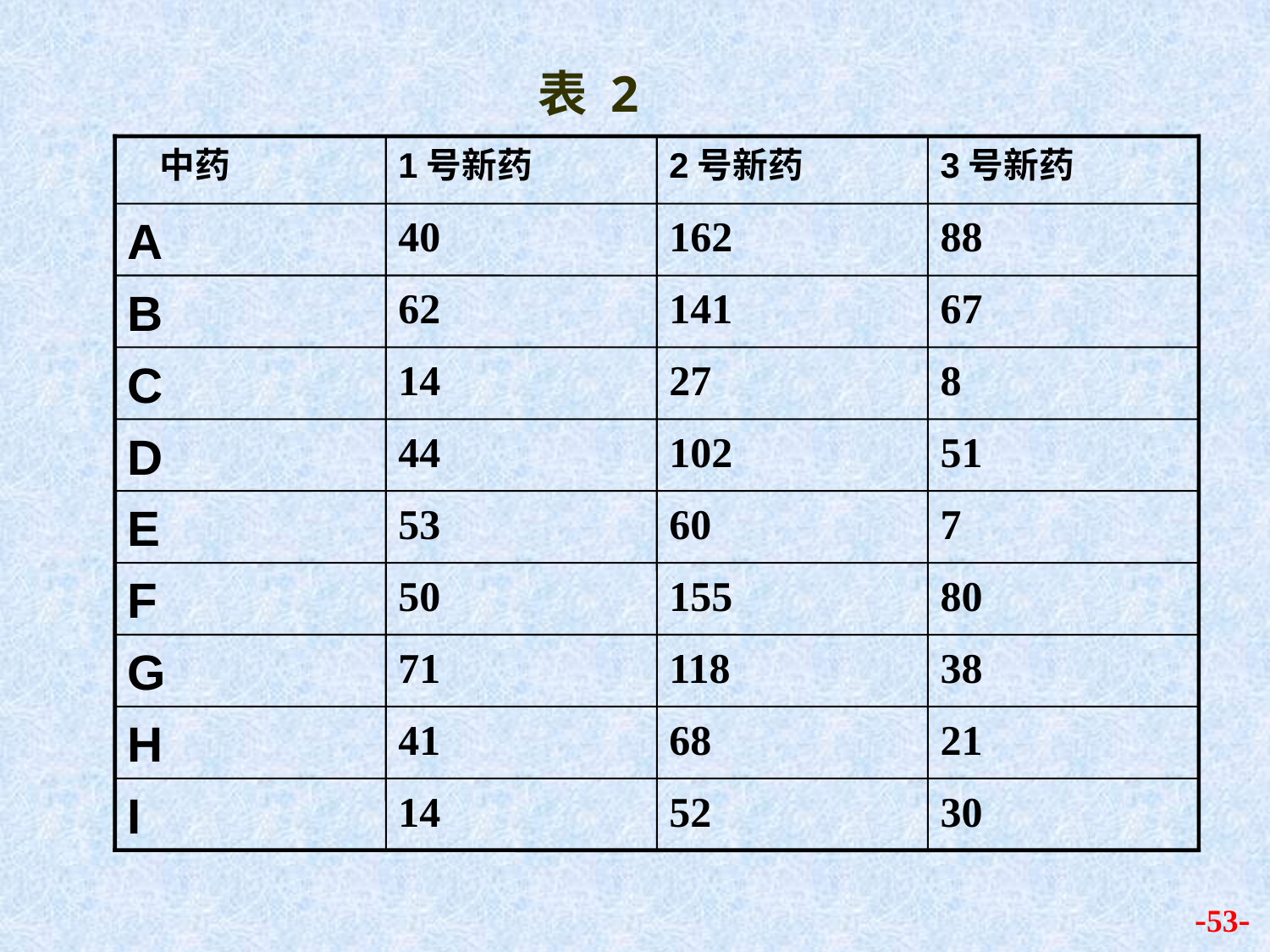

表 2
   中药

1号新药

2号新药

3号新药

A

40
162
88
B

62
141
67
C

14
27
8
D

44
102
51
E

53
60
7
F

50
155
80
G

71
118
38
H

41
68
21
I

14
52
30

-53-